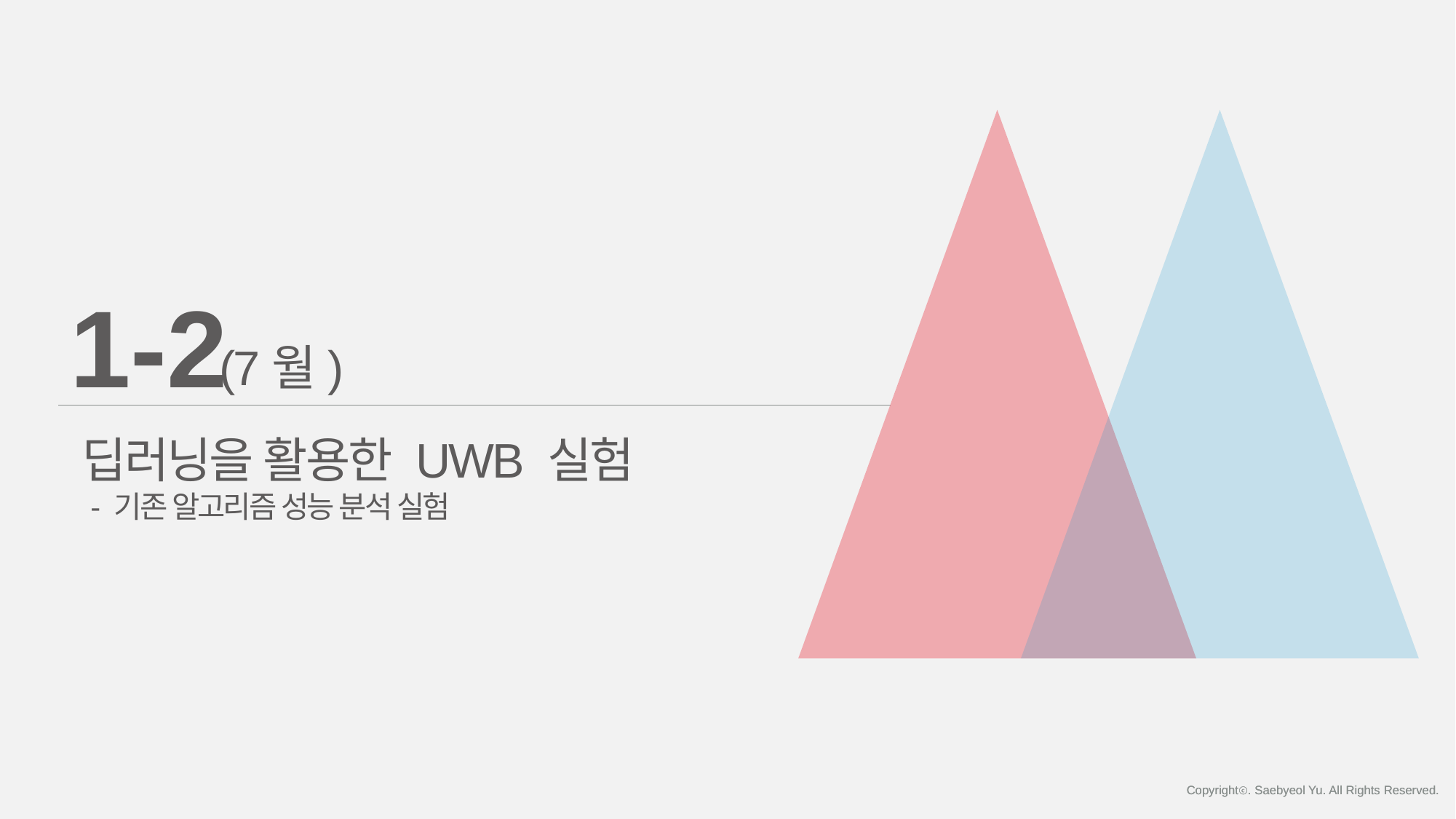

1-2
(7월)
딥러닝을 활용한 UWB 실험
 - 기존 알고리즘 성능 분석 실험

Copyrightⓒ. Saebyeol Yu. All Rights Reserved.